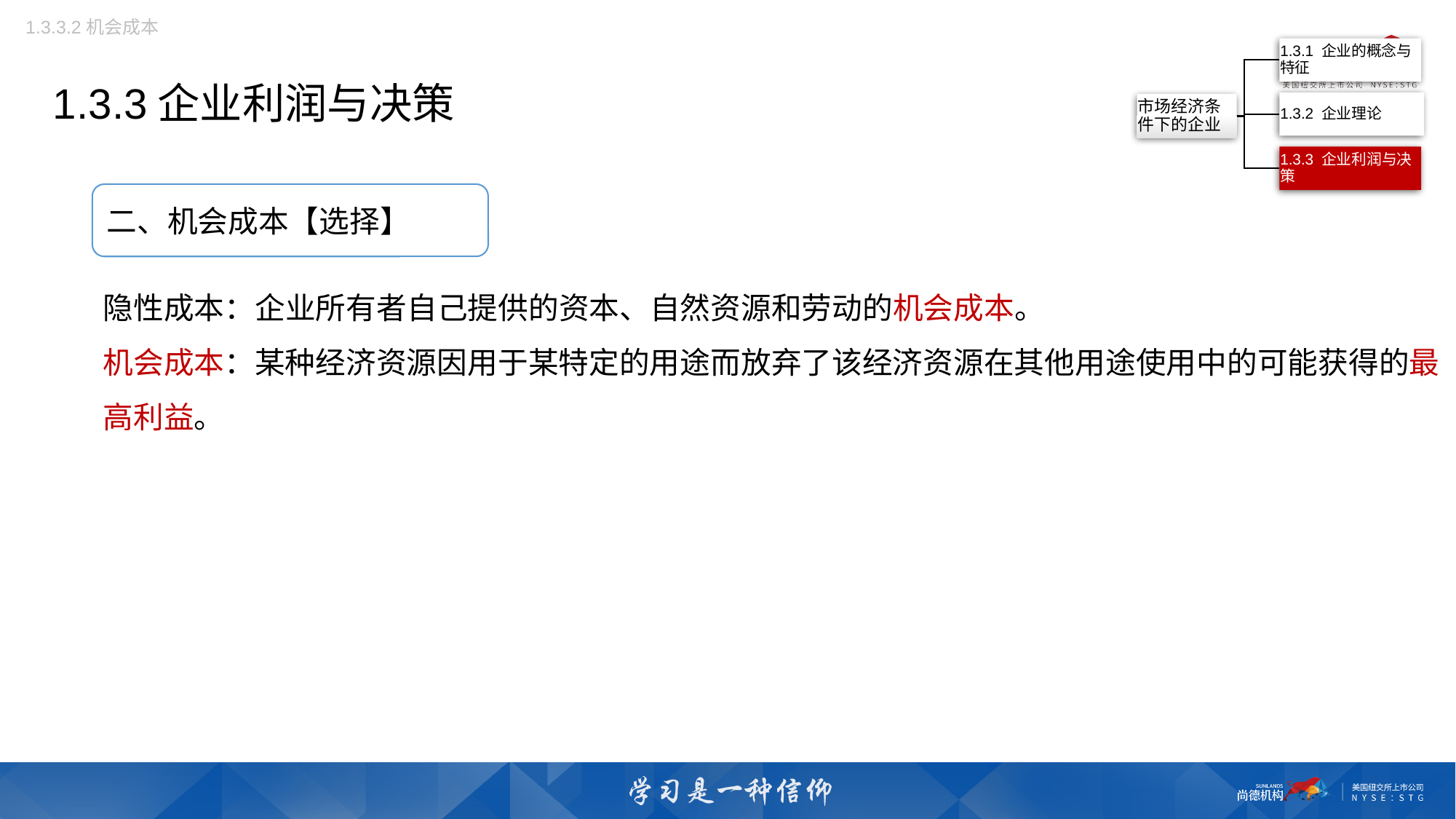

市场经济条件下的企业
1.3.1 企业的概念与特征
1.3.2 企业理论
1.3.3 企业利润与决策
1.3.3.2机会成本
1.3.3企业利润与决策
二、机会成本【选择】
隐性成本：企业所有者自己提供的资本、自然资源和劳动的机会成本。
机会成本：某种经济资源因用于某特定的用途而放弃了该经济资源在其他用途使用中的可能获得的最高利益。